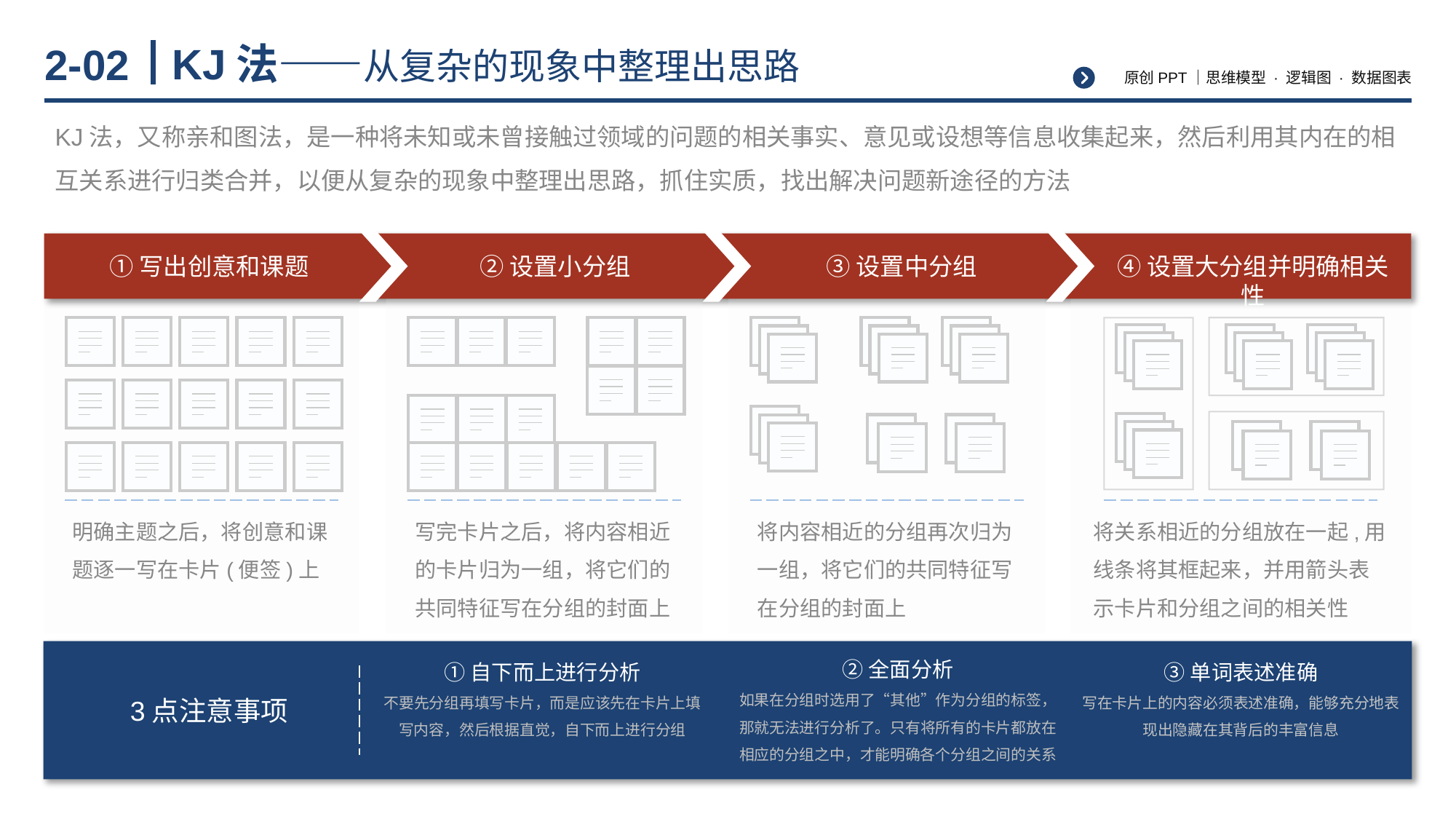

# KJ法——从复杂的现象中整理出思路
2-02
KJ法，又称亲和图法，是一种将未知或未曾接触过领域的问题的相关事实、意见或设想等信息收集起来，然后利用其内在的相互关系进行归类合并，以便从复杂的现象中整理出思路，抓住实质，找出解决问题新途径的方法

①写出创意和课题
②设置小分组
③设置中分组
④设置大分组并明确相关性

明确主题之后，将创意和课题逐一写在卡片(便签)上
写完卡片之后，将内容相近的卡片归为一组，将它们的共同特征写在分组的封面上
将内容相近的分组再次归为一组，将它们的共同特征写在分组的封面上
将关系相近的分组放在一起,用线条将其框起来，并用箭头表示卡片和分组之间的相关性

②全面分析
如果在分组时选用了“其他”作为分组的标签，那就无法进行分析了。只有将所有的卡片都放在相应的分组之中，才能明确各个分组之间的关系
①自下而上进行分析
不要先分组再填写卡片，而是应该先在卡片上填写内容，然后根据直觉，自下而上进行分组
③单词表述准确
写在卡片上的内容必须表述准确，能够充分地表现出隐藏在其背后的丰富信息
3点注意事项